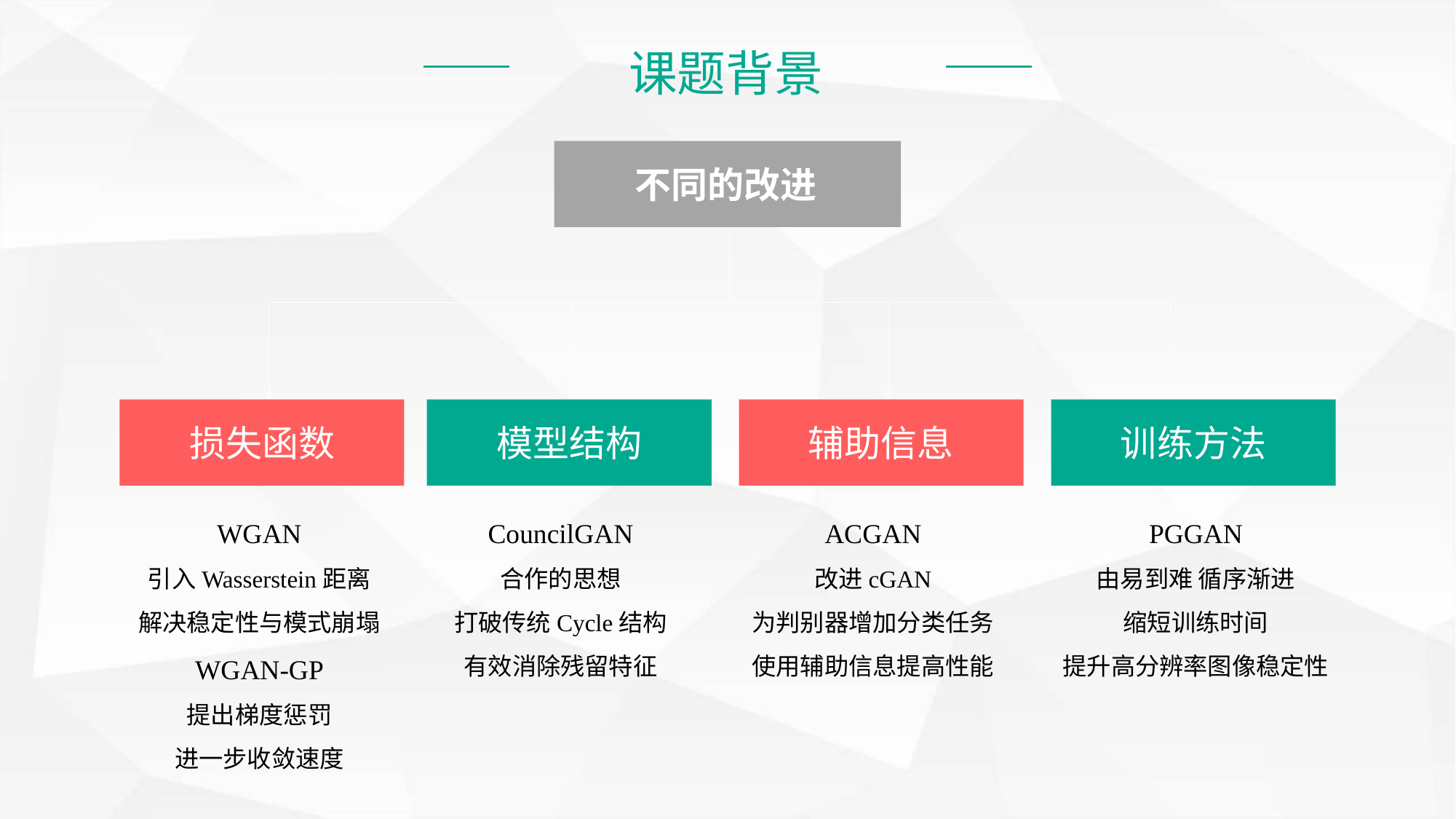

课题背景

不同的改进

损失函数

模型结构

辅助信息

训练方法
WGAN
引入Wasserstein距离
解决稳定性与模式崩塌
WGAN-GP
提出梯度惩罚
进一步收敛速度
CouncilGAN
合作的思想
打破传统Cycle结构
有效消除残留特征
ACGAN
改进cGAN
为判别器增加分类任务
使用辅助信息提高性能
PGGAN
由易到难 循序渐进
缩短训练时间
提升高分辨率图像稳定性